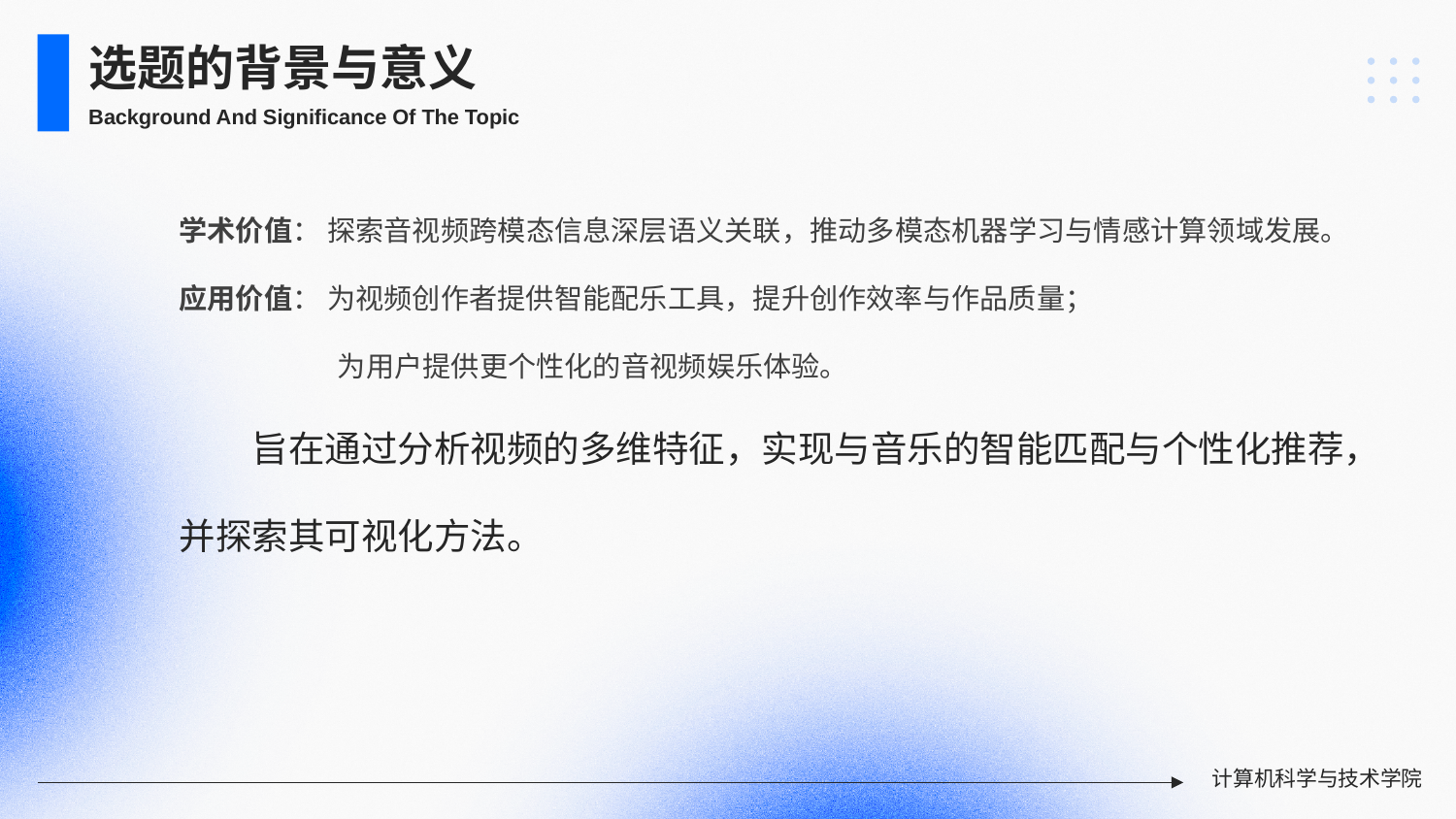

选题的背景与意义

Background And Significance Of The Topic
学术价值： 探索音视频跨模态信息深层语义关联，推动多模态机器学习与情感计算领域发展。
应用价值： 为视频创作者提供智能配乐工具，提升创作效率与作品质量；
 为用户提供更个性化的音视频娱乐体验。
旨在通过分析视频的多维特征，实现与音乐的智能匹配与个性化推荐，并探索其可视化方法。
计算机科学与技术学院